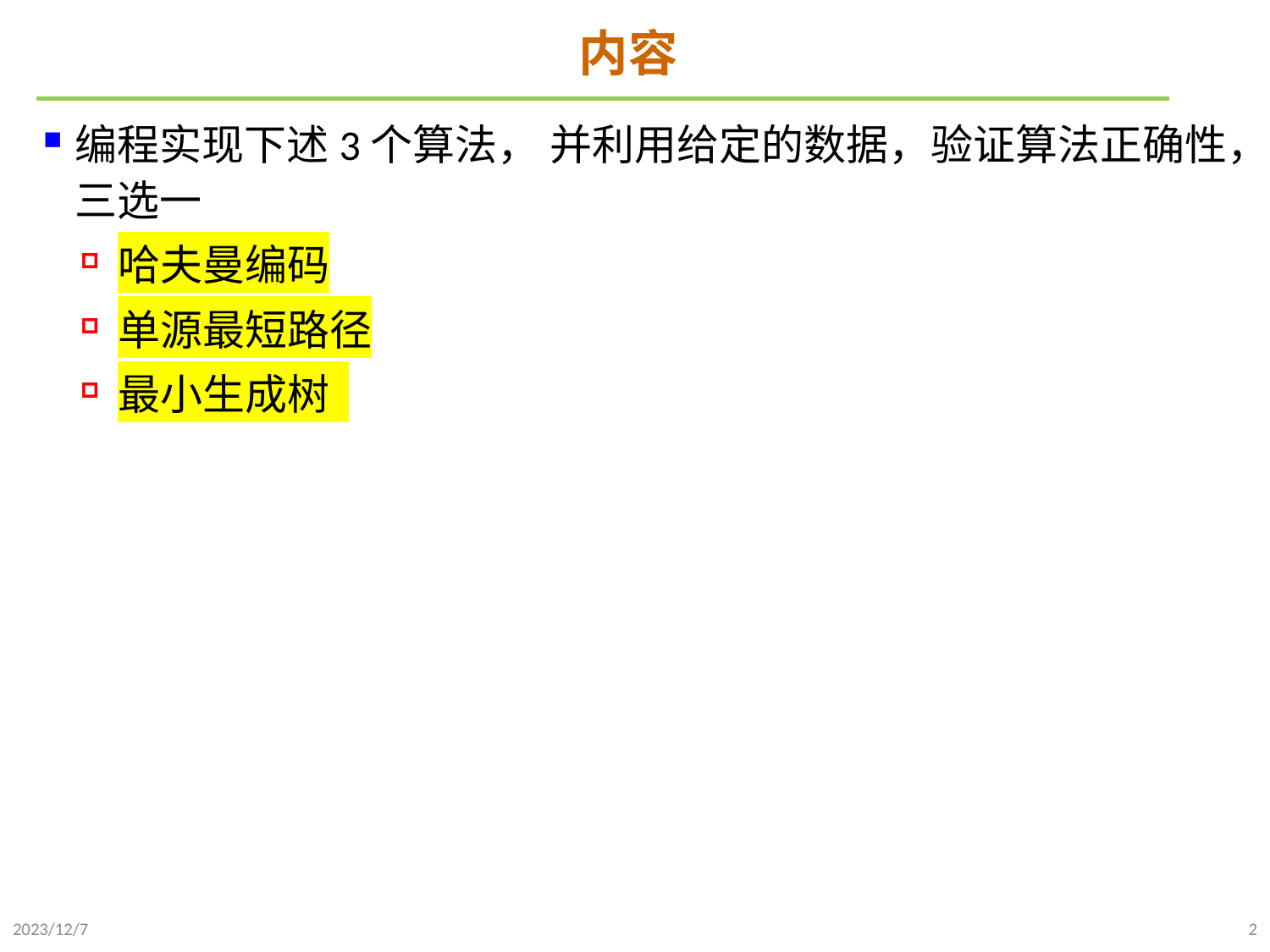

# 内容
编程实现下述3个算法， 并利用给定的数据，验证算法正确性，三选一
哈夫曼编码
单源最短路径
最小生成树

2023/12/7
2